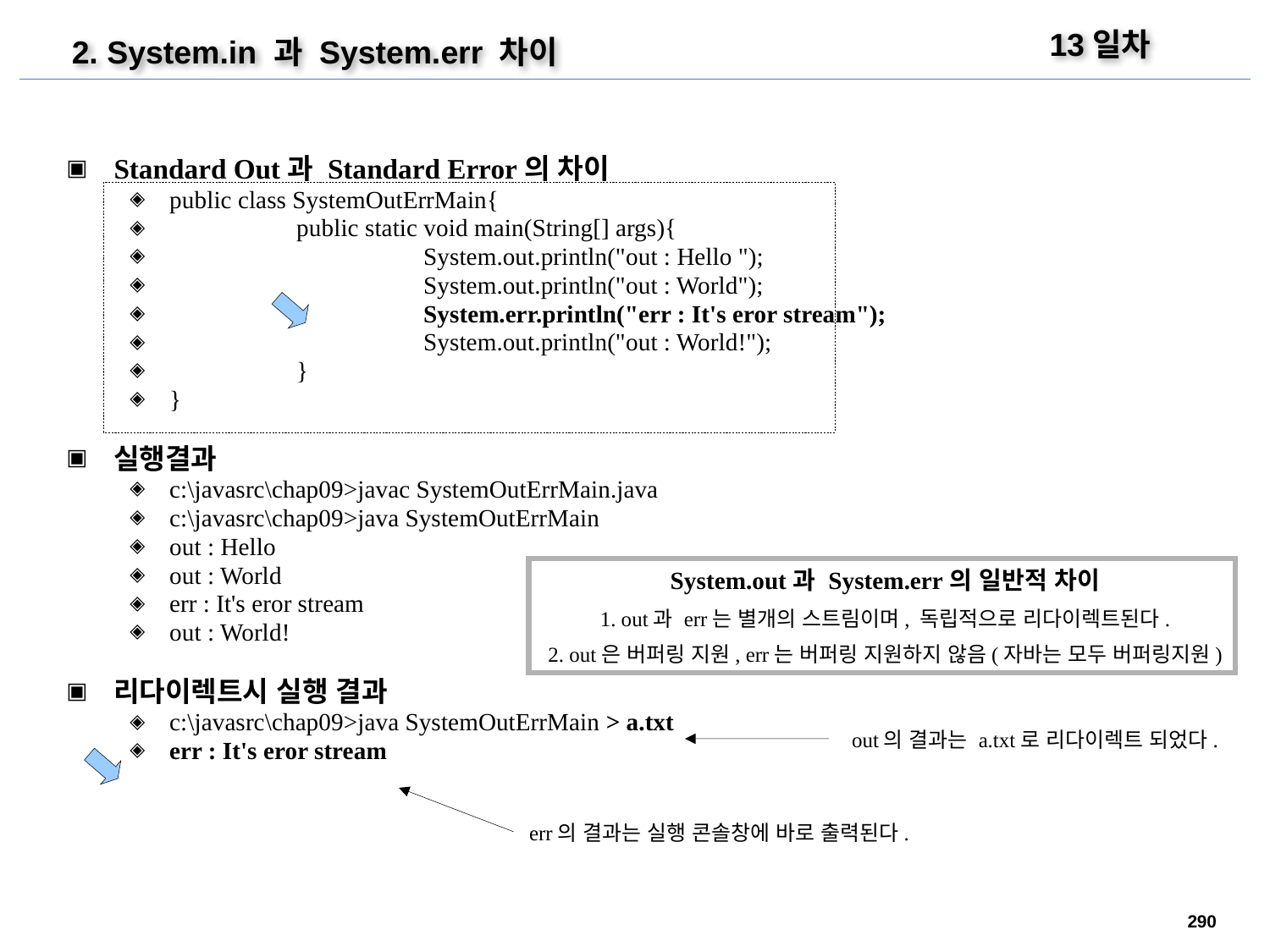

13일차
2. System.in 과 System.err 차이
Standard Out과 Standard Error의 차이
public class SystemOutErrMain{
	public static void main(String[] args){
		System.out.println("out : Hello ");
		System.out.println("out : World");
		System.err.println("err : It's eror stream");
		System.out.println("out : World!");
	}
}

실행결과
c:\javasrc\chap09>javac SystemOutErrMain.java
c:\javasrc\chap09>java SystemOutErrMain
out : Hello
out : World
err : It's eror stream
out : World!

리다이렉트시 실행 결과
c:\javasrc\chap09>java SystemOutErrMain > a.txt
err : It's eror stream

System.out과 System.err의 일반적 차이
1. out과 err는 별개의 스트림이며, 독립적으로 리다이렉트된다.
2. out은 버퍼링 지원, err는 버퍼링 지원하지 않음(자바는 모두 버퍼링지원)
out의 결과는 a.txt로 리다이렉트 되었다.

err의 결과는 실행 콘솔창에 바로 출력된다.